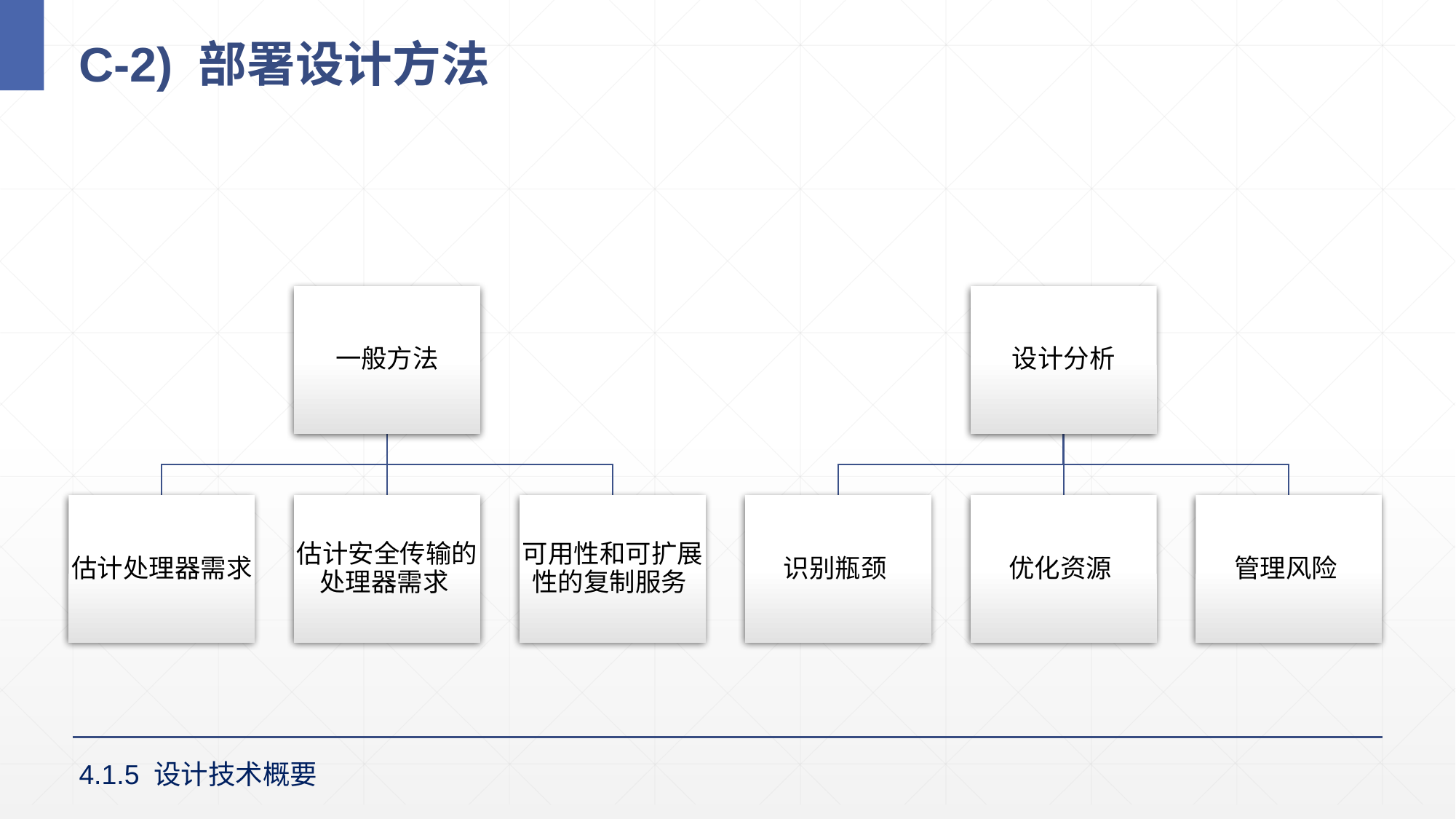

# C-2) 部署设计方法
一般方法
设计分析

估计处理器需求
估计安全传输的处理器需求
可用性和可扩展性的复制服务
识别瓶颈
优化资源
管理风险
4.1.5 设计技术概要